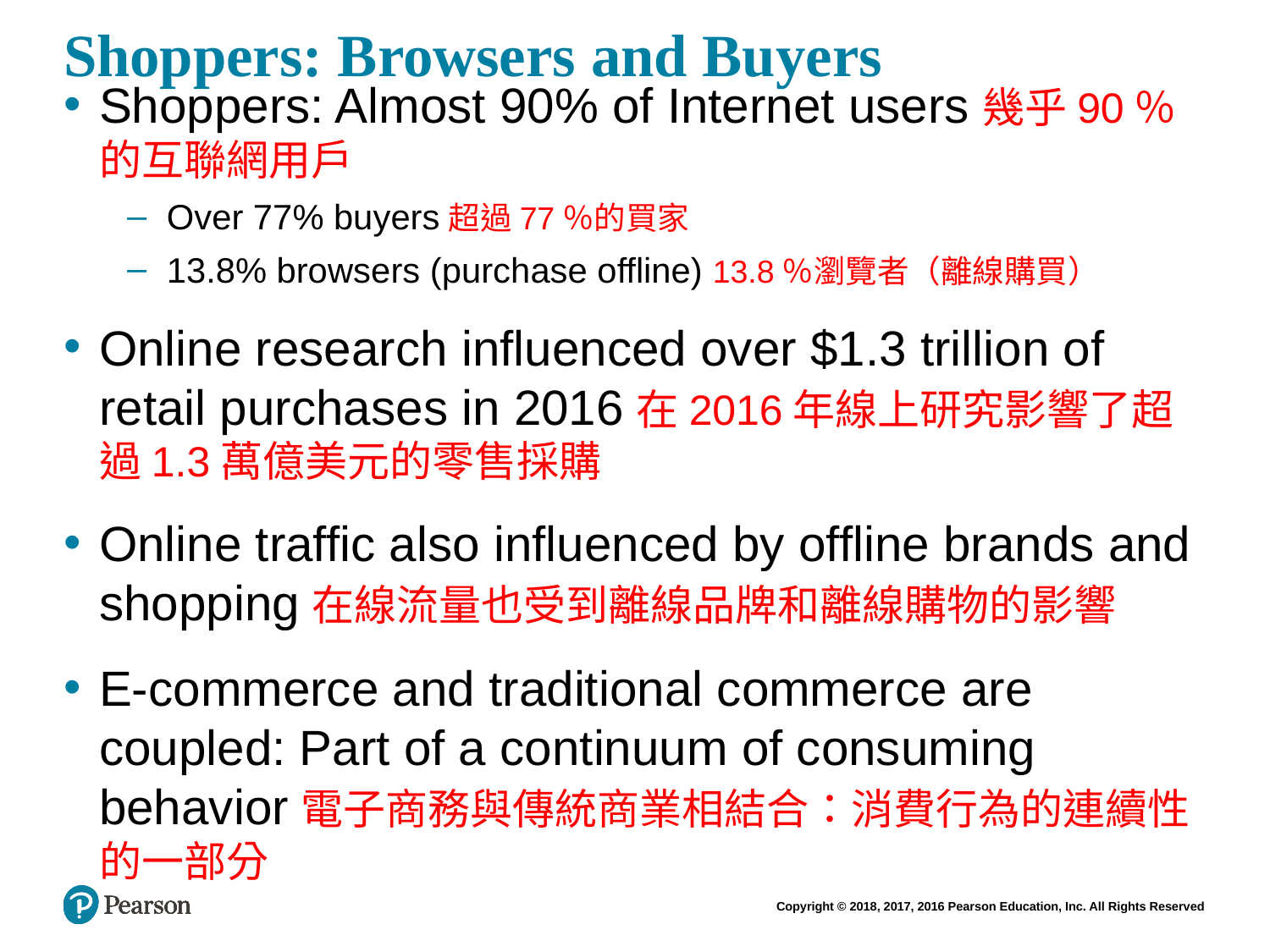

# Shoppers: Browsers and Buyers
Shoppers: Almost 90% of Internet users幾乎90％的互聯網用戶
Over 77% buyers超過77％的買家
13.8% browsers (purchase offline) 13.8％瀏覽者（離線購買）
Online research influenced over $1.3 trillion of retail purchases in 2016在2016年線上研究影響了超過1.3萬億美元的零售採購
Online traffic also influenced by offline brands and shopping在線流量也受到離線品牌和離線購物的影響
E-commerce and traditional commerce are coupled: Part of a continuum of consuming behavior電子商務與傳統商業相結合：消費行為的連續性的一部分